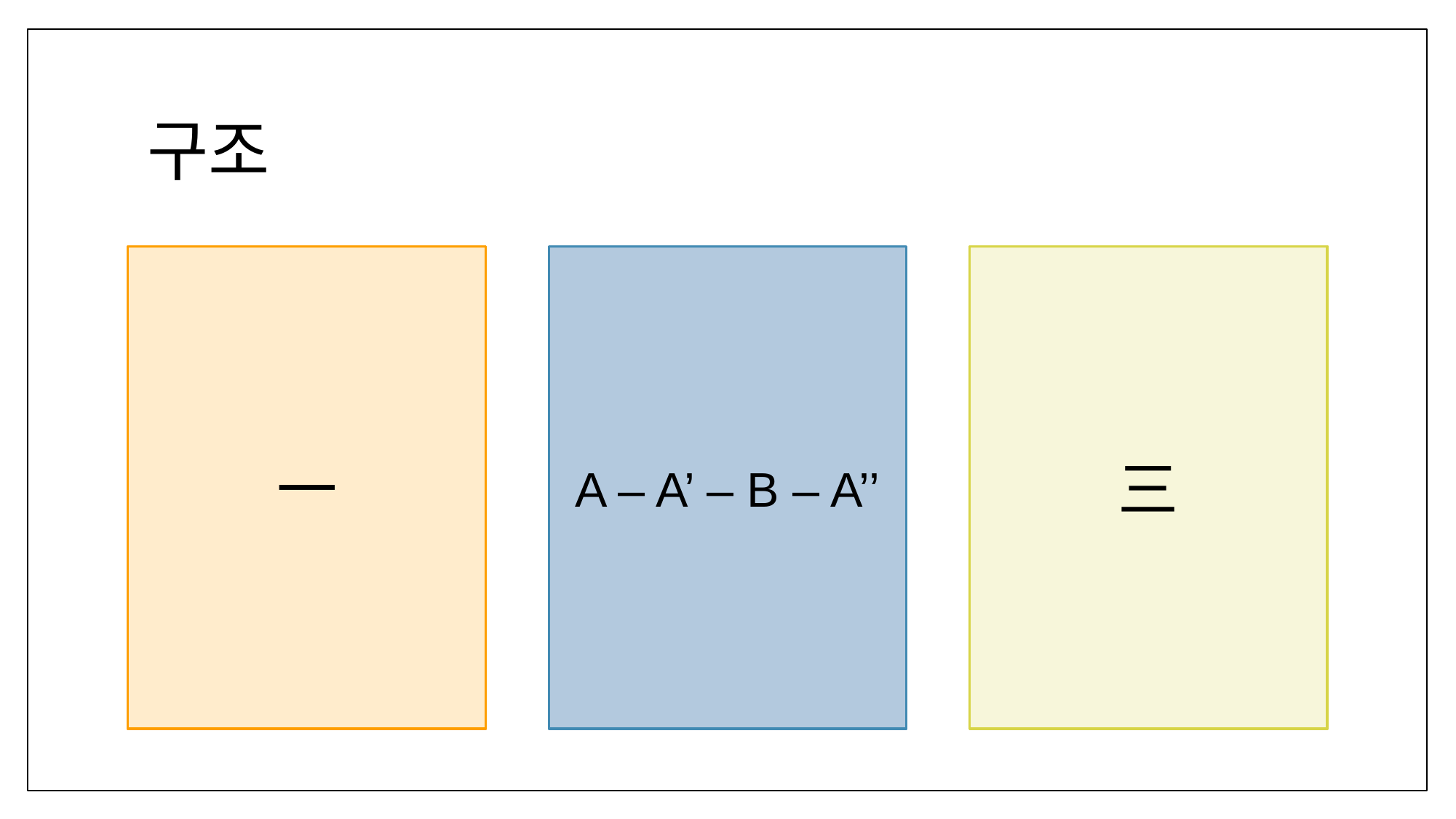

# 구조
三
一
A – A’ – B – A’’
A – A’ – B – B’
A – A’ – A’’ – A’’’